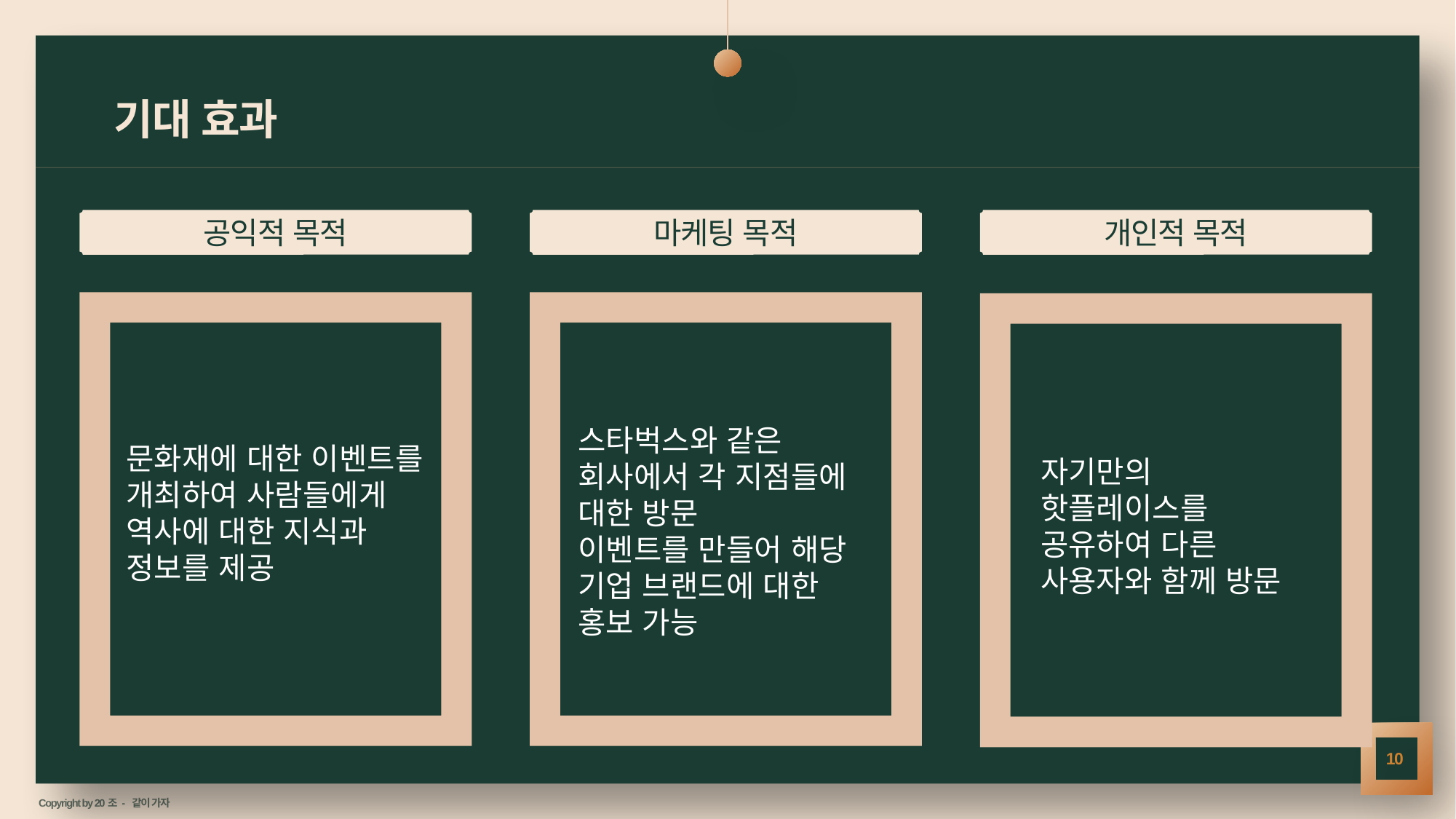

# 기대 효과
공익적 목적
마케팅 목적
개인적 목적

스타벅스와 같은 회사에서 각 지점들에 대한 방문
이벤트를 만들어 해당
기업 브랜드에 대한 홍보 가능

문화재에 대한 이벤트를
개최하여 사람들에게
역사에 대한 지식과 정보를 제공

자기만의 핫플레이스를 공유하여 다른 사용자와 함께 방문

10
 Copyright by 20조 -  같이 가자